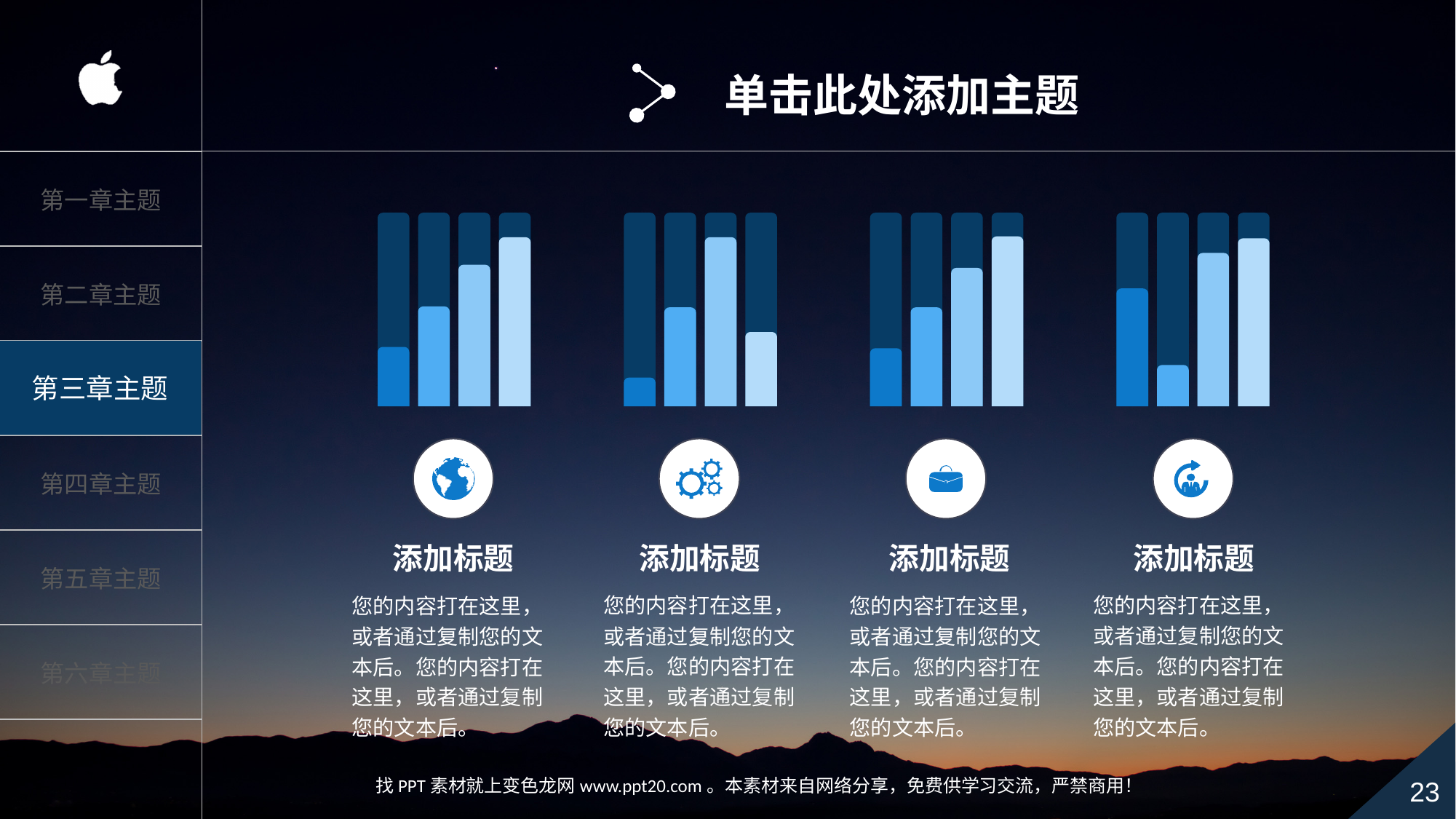

单击此处添加主题

添加标题
添加标题
添加标题
添加标题
您的内容打在这里，或者通过复制您的文本后。您的内容打在这里，或者通过复制您的文本后。
您的内容打在这里，或者通过复制您的文本后。您的内容打在这里，或者通过复制您的文本后。
您的内容打在这里，或者通过复制您的文本后。您的内容打在这里，或者通过复制您的文本后。
您的内容打在这里，或者通过复制您的文本后。您的内容打在这里，或者通过复制您的文本后。